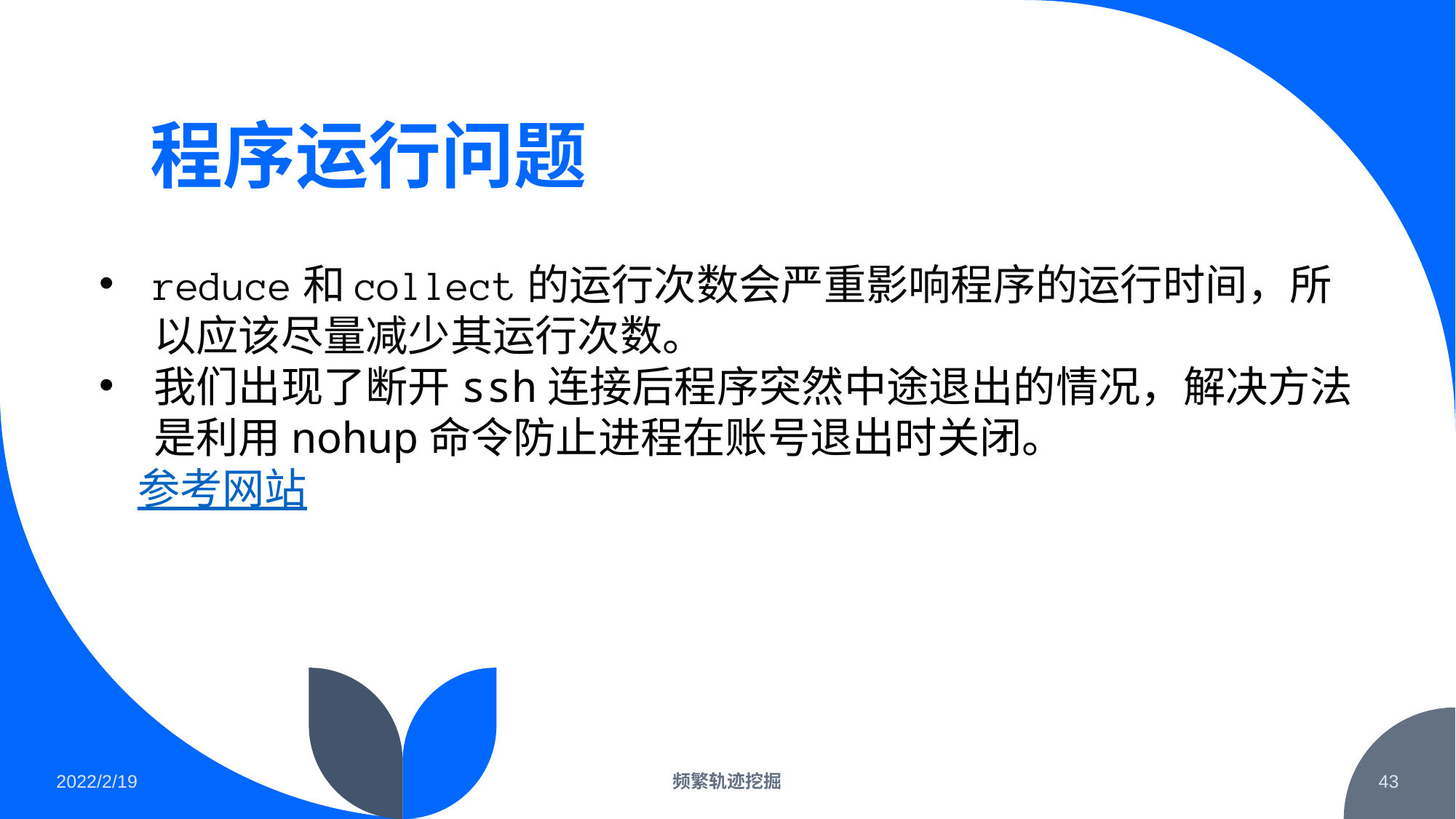

# 程序运行问题
reduce和collect的运行次数会严重影响程序的运行时间，所以应该尽量减少其运行次数。
我们出现了断开ssh连接后程序突然中途退出的情况，解决方法是利用nohup命令防止进程在账号退出时关闭。
   参考网站
2022/2/19
频繁轨迹挖掘
43